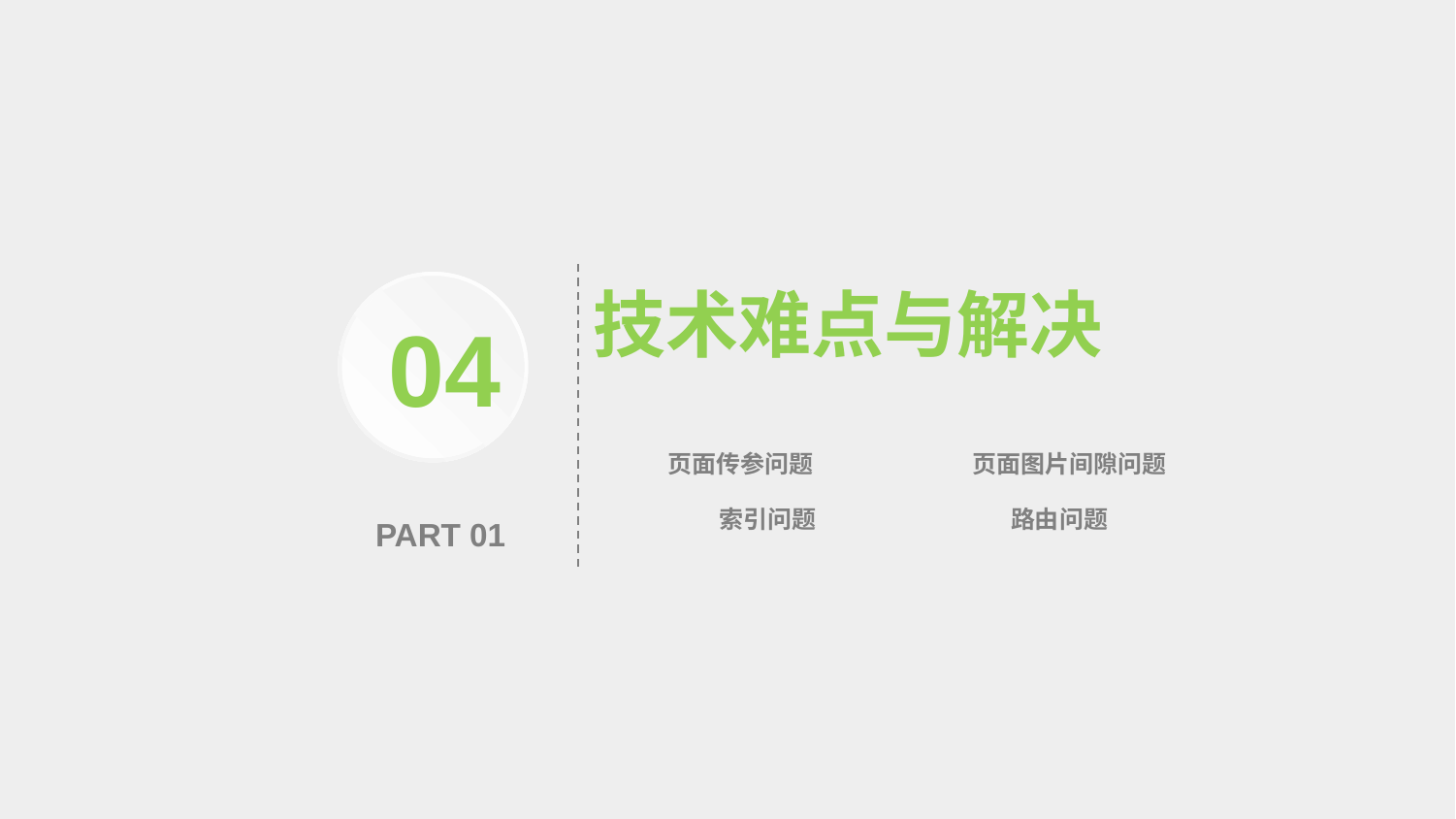

技术难点与解决

04
页面传参问题
页面图片间隙问题
索引问题
路由问题
PART 01